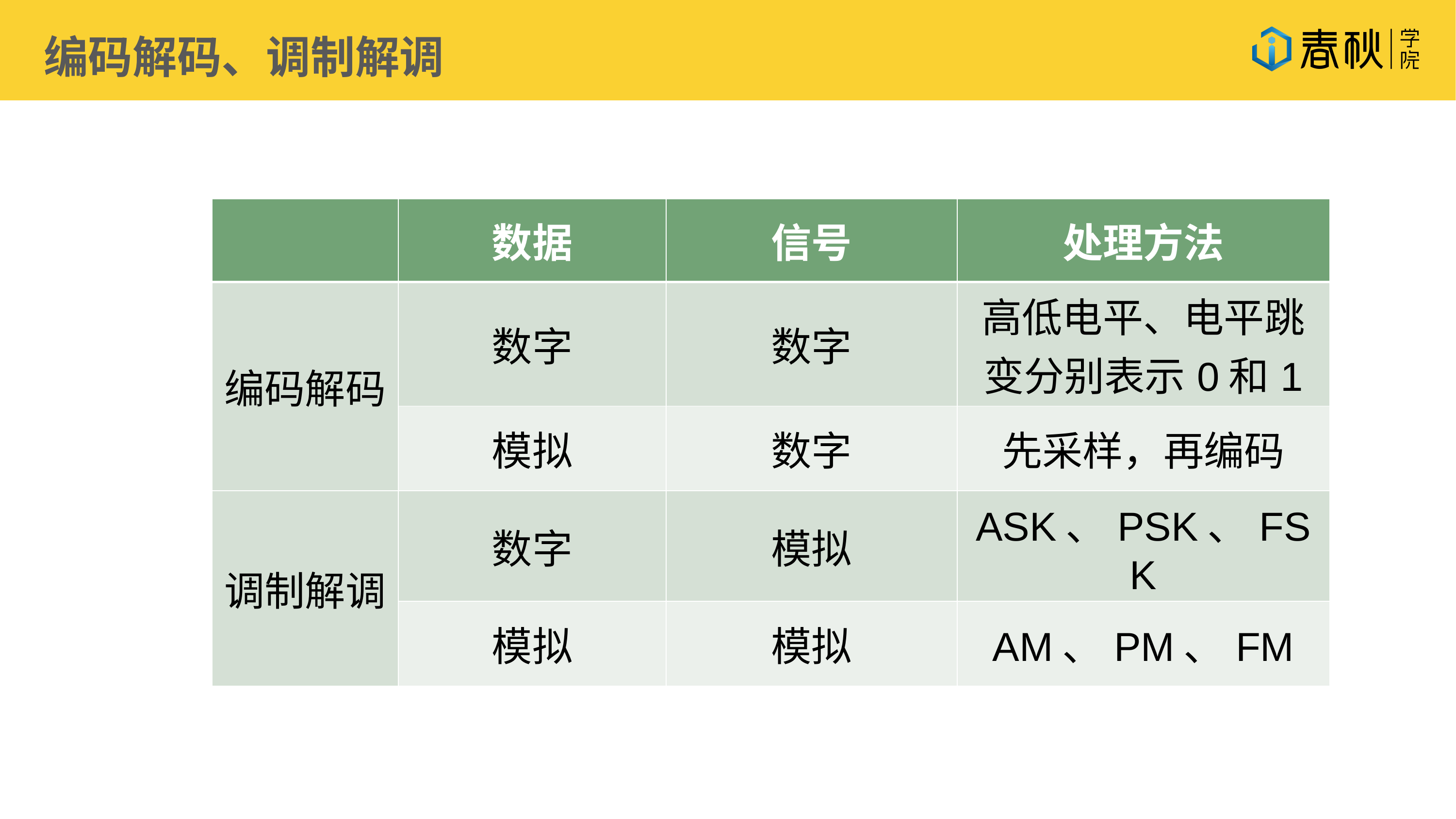

编码解码、调制解调
|  | 数据 | 信号 | 处理方法 |
| --- | --- | --- | --- |
| 编码解码 | 数字 | 数字 | 高低电平、电平跳变分别表示0和1 |
|  | 模拟 | 数字 | 先采样，再编码 |
| 调制解调 | 数字 | 模拟 | ASK、PSK、FSK |
|  | 模拟 | 模拟 | AM、PM、FM |